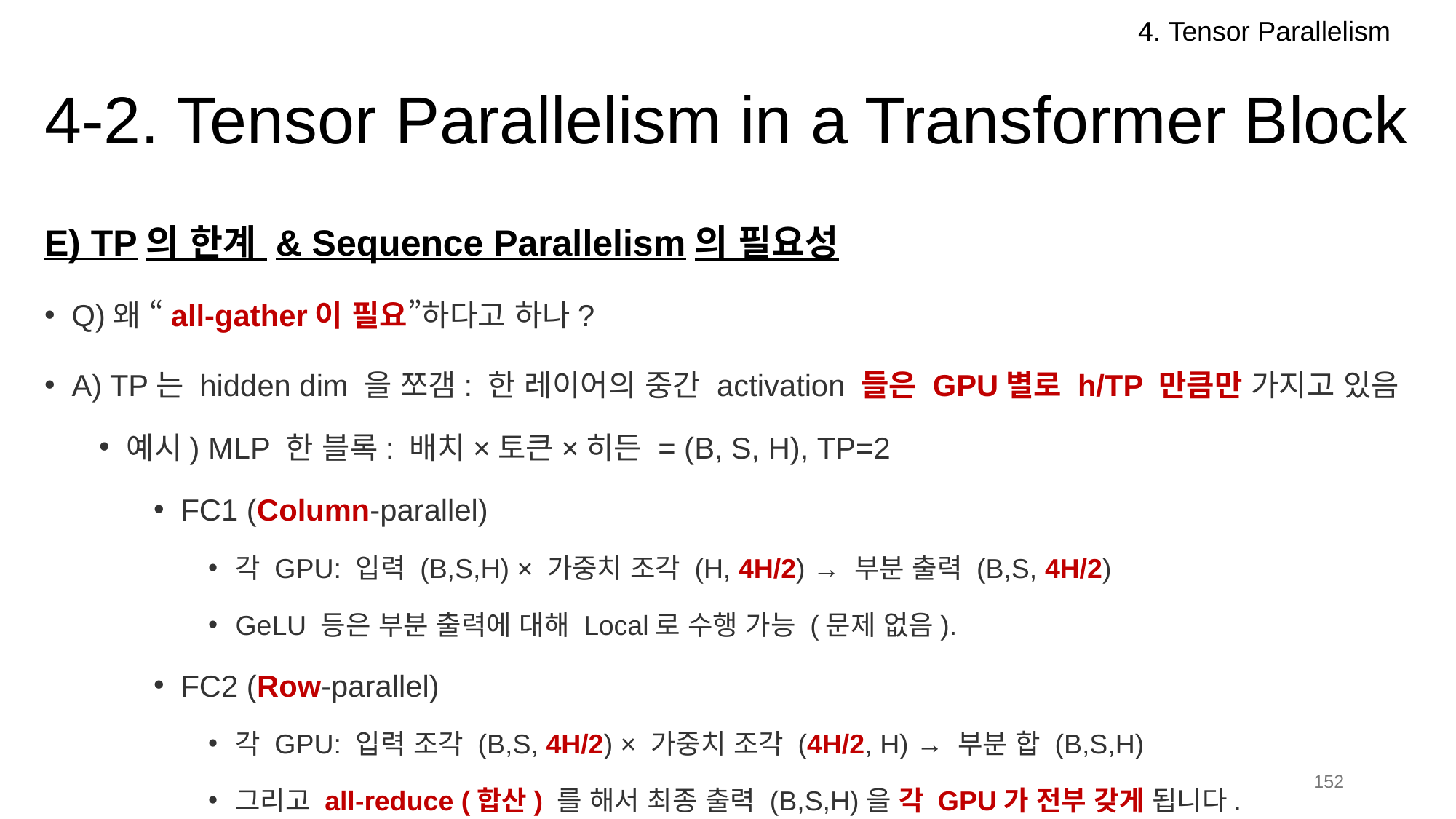

4. Tensor Parallelism
# 4-2. Tensor Parallelism in a Transformer Block
E) TP의 한계 & Sequence Parallelism의 필요성
Q)왜 “all-gather이 필요”하다고 하나?
A) TP는 hidden dim 을 쪼갬: 한 레이어의 중간 activation 들은 GPU별로 h/TP 만큼만 가지고 있음
예시) MLP 한 블록: 배치×토큰×히든 = (B, S, H), TP=2
FC1 (Column-parallel)
각 GPU: 입력 (B,S,H) × 가중치 조각 (H, 4H/2) → 부분 출력 (B,S, 4H/2)
GeLU 등은 부분 출력에 대해 Local로 수행 가능 (문제 없음).
FC2 (Row-parallel)
각 GPU: 입력 조각 (B,S, 4H/2) × 가중치 조각 (4H/2, H) → 부분 합 (B,S,H)
그리고 all-reduce (합산) 를 해서 최종 출력 (B,S,H)을 각 GPU가 전부 갖게 됩니다.
152